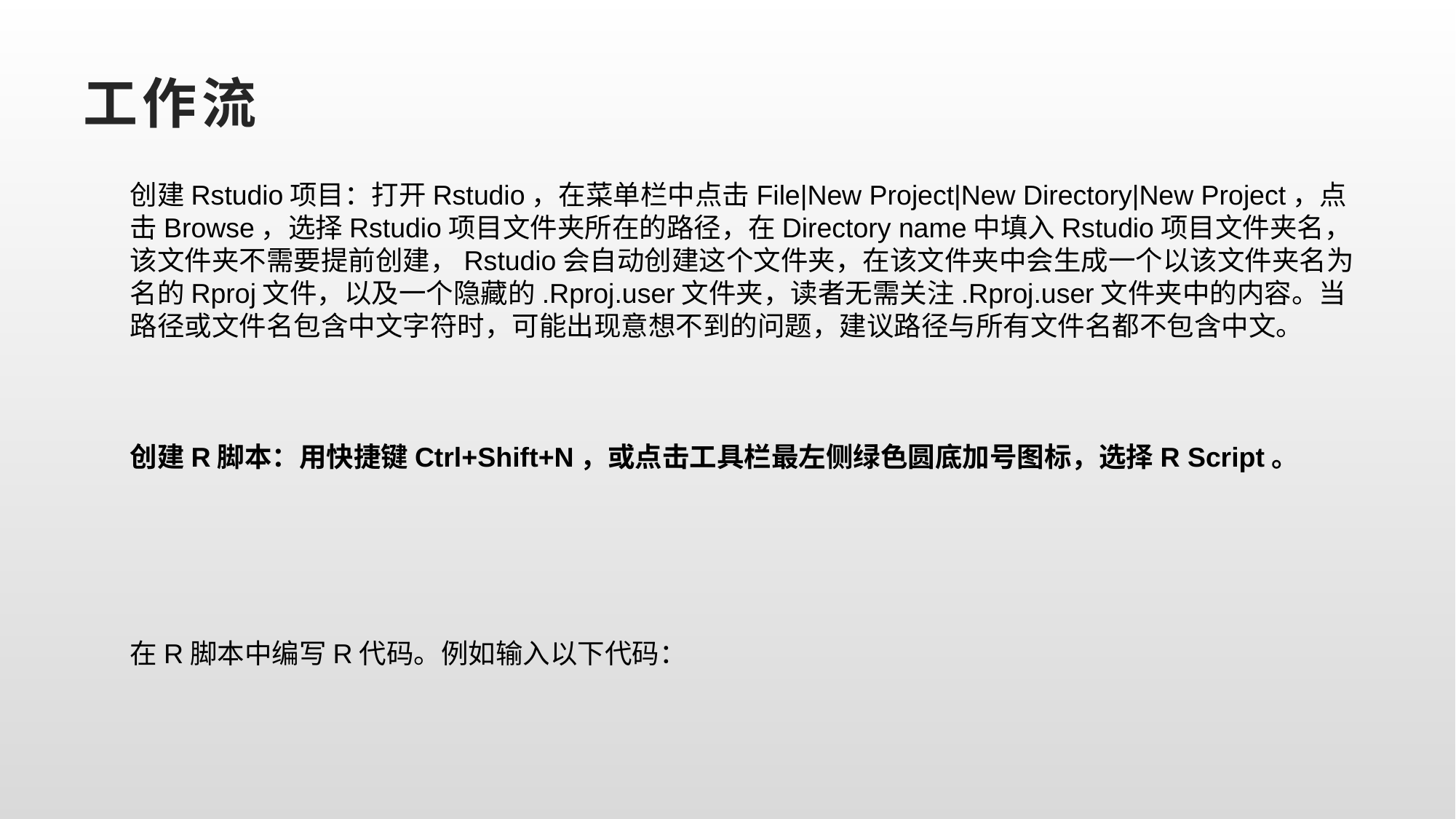

# 工作流
创建Rstudio项目：打开Rstudio，在菜单栏中点击File|New Project|New Directory|New Project，点击Browse，选择Rstudio项目文件夹所在的路径，在Directory name中填入Rstudio项目文件夹名，该文件夹不需要提前创建，Rstudio会自动创建这个文件夹，在该文件夹中会生成一个以该文件夹名为名的Rproj文件，以及一个隐藏的.Rproj.user文件夹，读者无需关注.Rproj.user文件夹中的内容。当路径或文件名包含中文字符时，可能出现意想不到的问题，建议路径与所有文件名都不包含中文。

创建R脚本：用快捷键Ctrl+Shift+N，或点击工具栏最左侧绿色圆底加号图标，选择R Script。

在R脚本中编写R代码。例如输入以下代码：